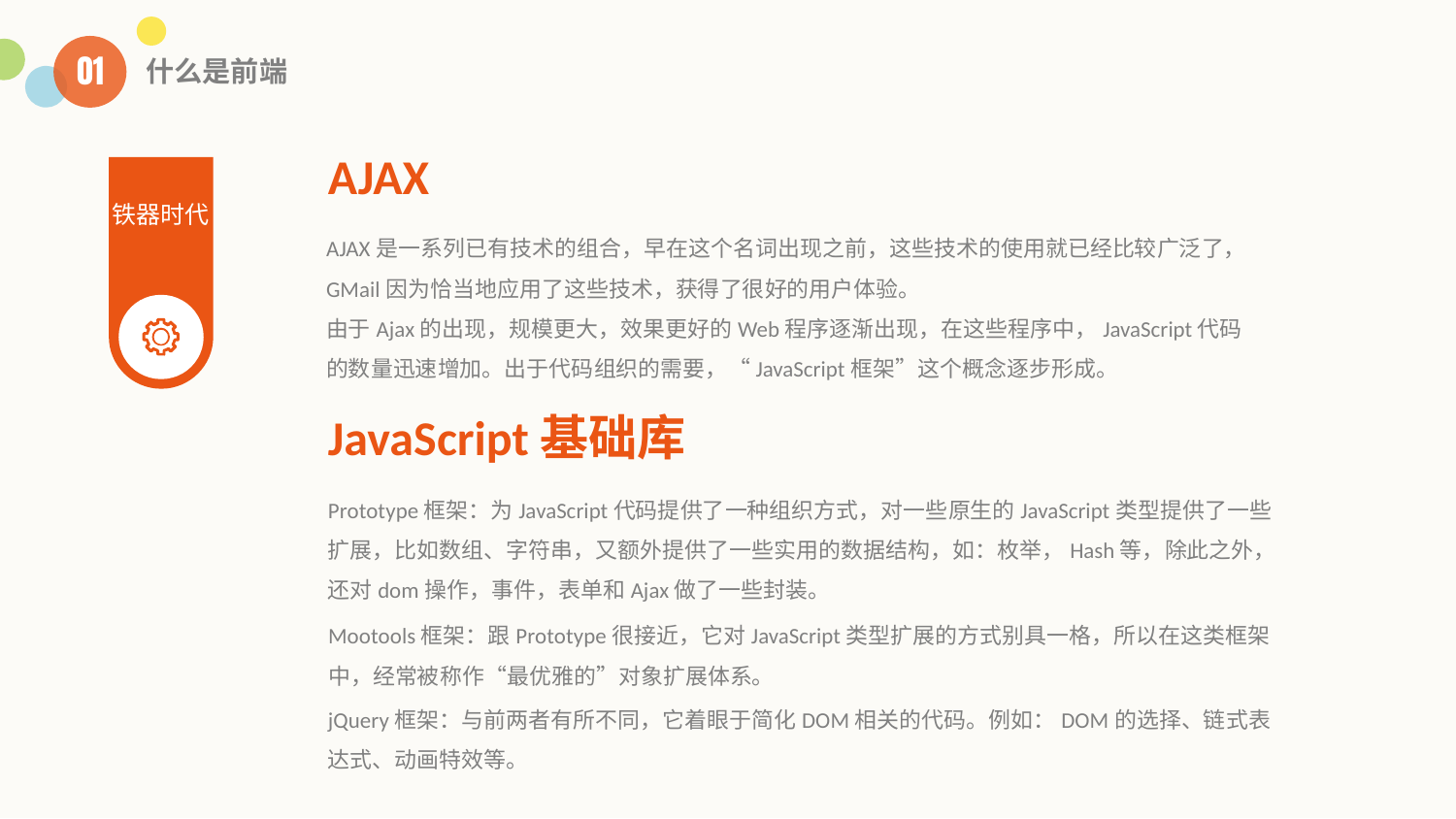

01
什么是前端

AJAX

铁器时代
AJAX是一系列已有技术的组合，早在这个名词出现之前，这些技术的使用就已经比较广泛了，GMail因为恰当地应用了这些技术，获得了很好的用户体验。
由于Ajax的出现，规模更大，效果更好的Web程序逐渐出现，在这些程序中，JavaScript代码的数量迅速增加。出于代码组织的需要，“JavaScript框架”这个概念逐步形成。

JavaScript基础库
Prototype框架：为JavaScript代码提供了一种组织方式，对一些原生的JavaScript类型提供了一些扩展，比如数组、字符串，又额外提供了一些实用的数据结构，如：枚举，Hash等，除此之外，还对dom操作，事件，表单和Ajax做了一些封装。
Mootools框架：跟Prototype很接近，它对JavaScript类型扩展的方式别具一格，所以在这类框架中，经常被称作“最优雅的”对象扩展体系。
jQuery框架：与前两者有所不同，它着眼于简化DOM相关的代码。例如：DOM的选择、链式表达式、动画特效等。